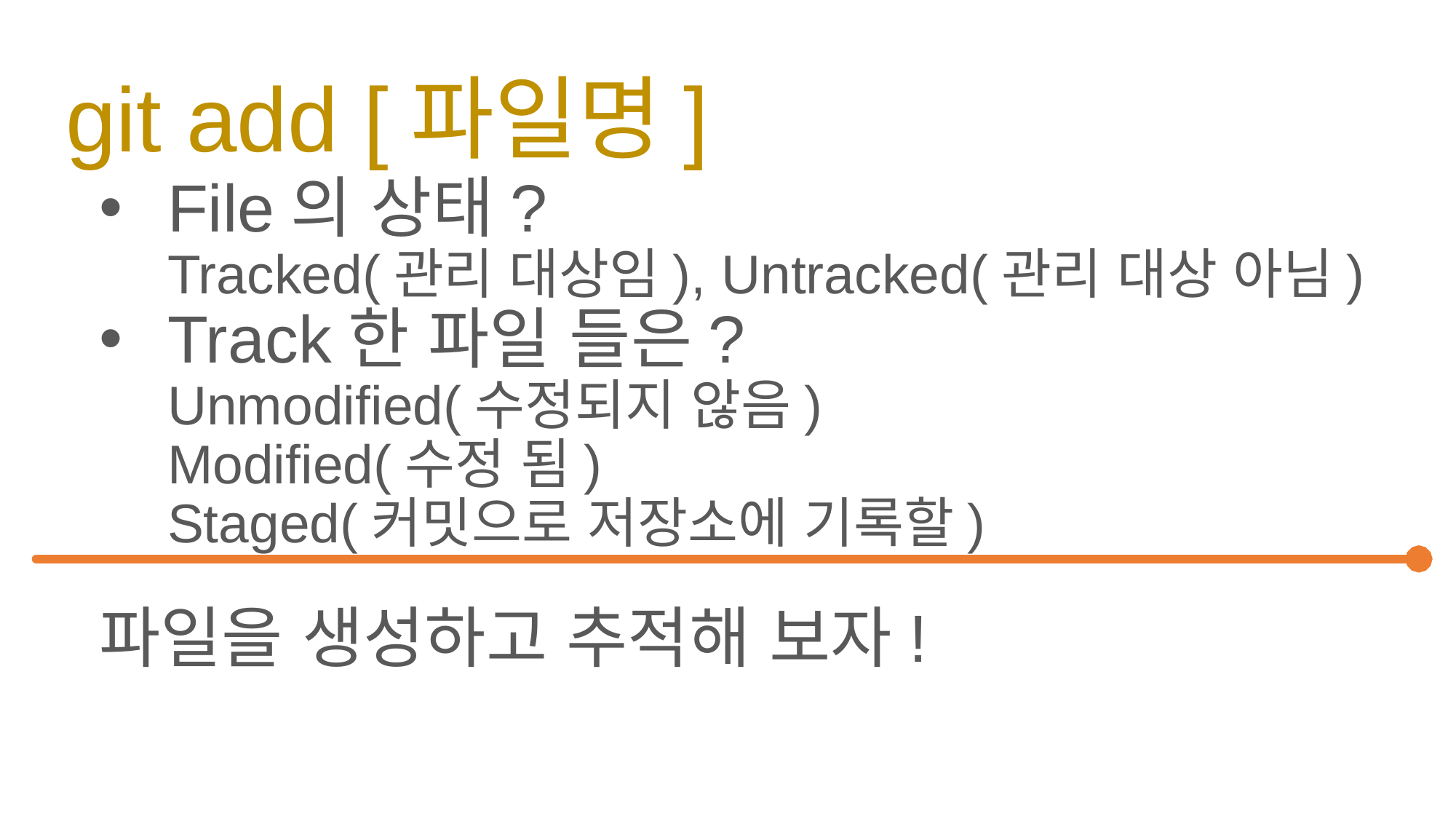

# git add [파일명]
File의 상태?
Tracked(관리 대상임), Untracked(관리 대상 아님)
Track한 파일 들은?
Unmodified(수정되지 않음)
Modified(수정 됨)
Staged(커밋으로 저장소에 기록할)
파일을 생성하고 추적해 보자!